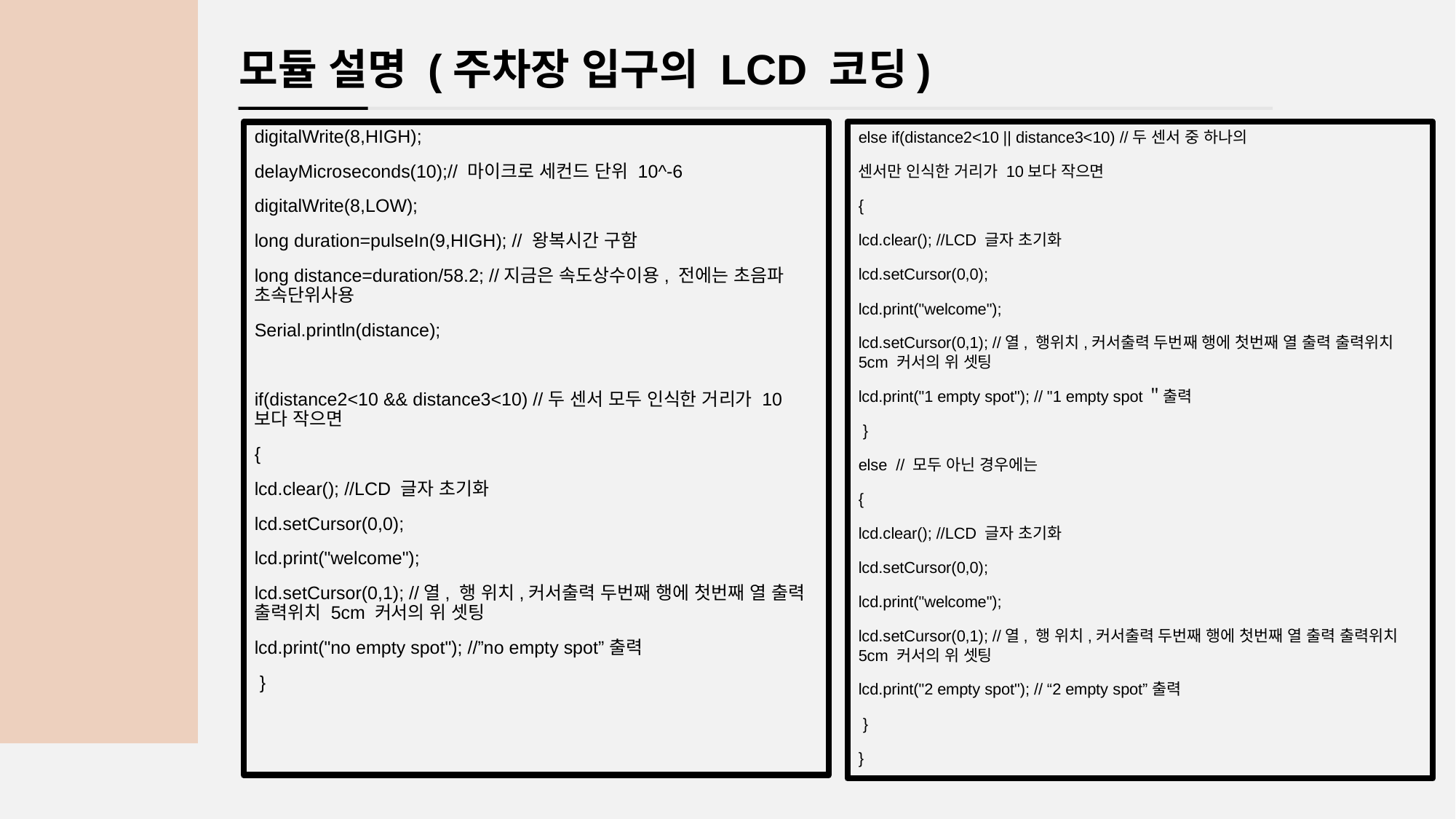

모듈 설명 (주차장 입구의 LCD 코딩)
else if(distance2<10 || distance3<10) //두 센서 중 하나의
센서만 인식한 거리가 10보다 작으면
{
lcd.clear(); //LCD 글자 초기화
lcd.setCursor(0,0);
lcd.print("welcome");
lcd.setCursor(0,1); //열, 행위치,커서출력 두번째 행에 첫번째 열 출력 출력위치 5cm 커서의 위 셋팅
lcd.print("1 empty spot"); // "1 empty spot＂출력
 }
else  // 모두 아닌 경우에는
{
lcd.clear(); //LCD 글자 초기화
lcd.setCursor(0,0);
lcd.print("welcome");
lcd.setCursor(0,1); //열, 행 위치,커서출력 두번째 행에 첫번째 열 출력 출력위치 5cm 커서의 위 셋팅
lcd.print("2 empty spot"); // “2 empty spot”출력
 }
}
digitalWrite(8,HIGH);
delayMicroseconds(10);// 마이크로 세컨드 단위 10^‐6
digitalWrite(8,LOW);
long duration=pulseIn(9,HIGH); // 왕복시간 구함
long distance=duration/58.2; //지금은 속도상수이용, 전에는 초음파 초속단위사용
Serial.println(distance);

if(distance2<10 && distance3<10) //두 센서 모두 인식한 거리가 10보다 작으면
{
lcd.clear(); //LCD 글자 초기화
lcd.setCursor(0,0);
lcd.print("welcome");
lcd.setCursor(0,1); //열, 행 위치,커서출력 두번째 행에 첫번째 열 출력 출력위치 5cm 커서의 위 셋팅
lcd.print("no empty spot"); //”no empty spot”출력
 }